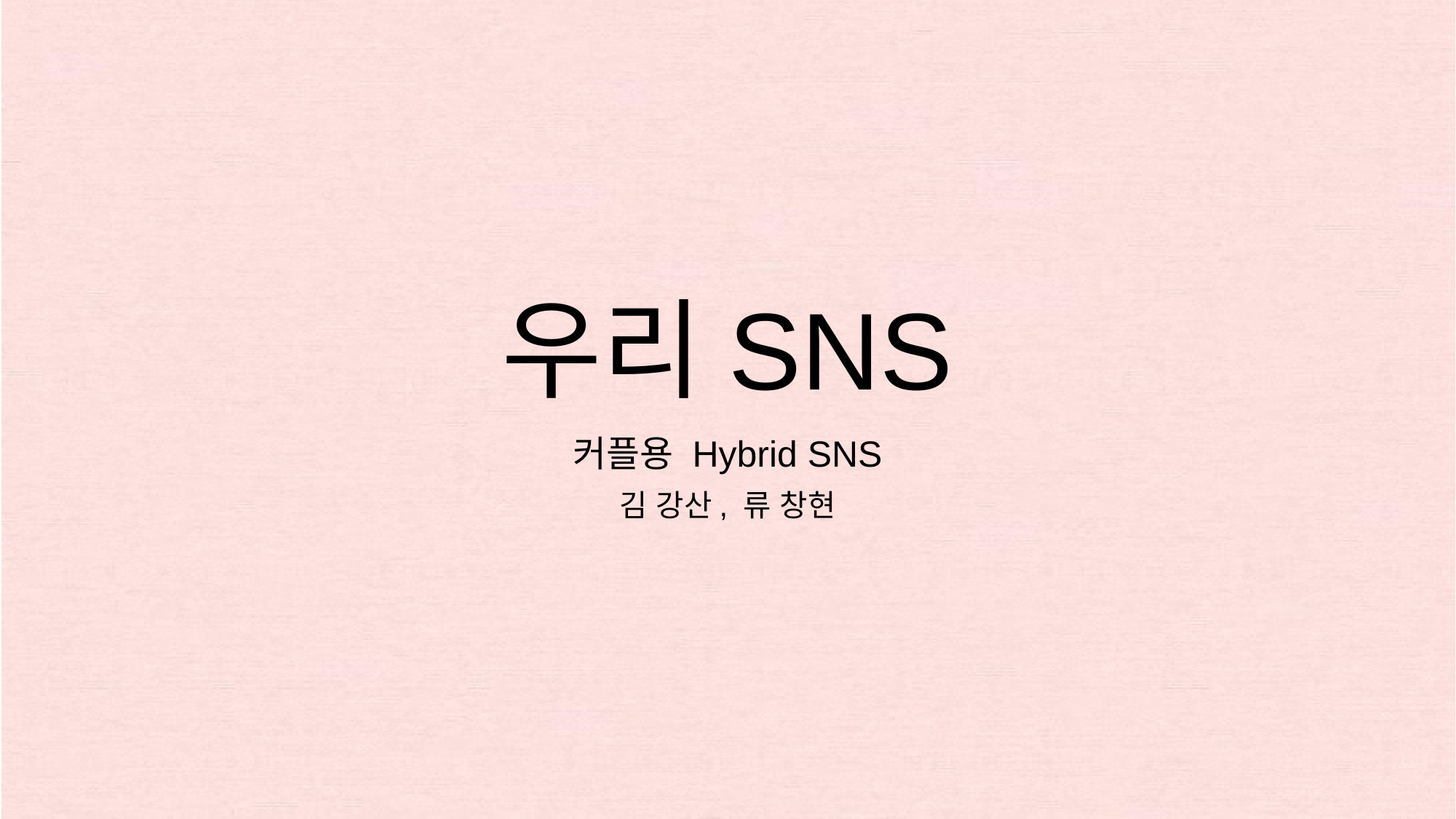

# 우리SNS
커플용 Hybrid SNS
김 강산, 류 창현